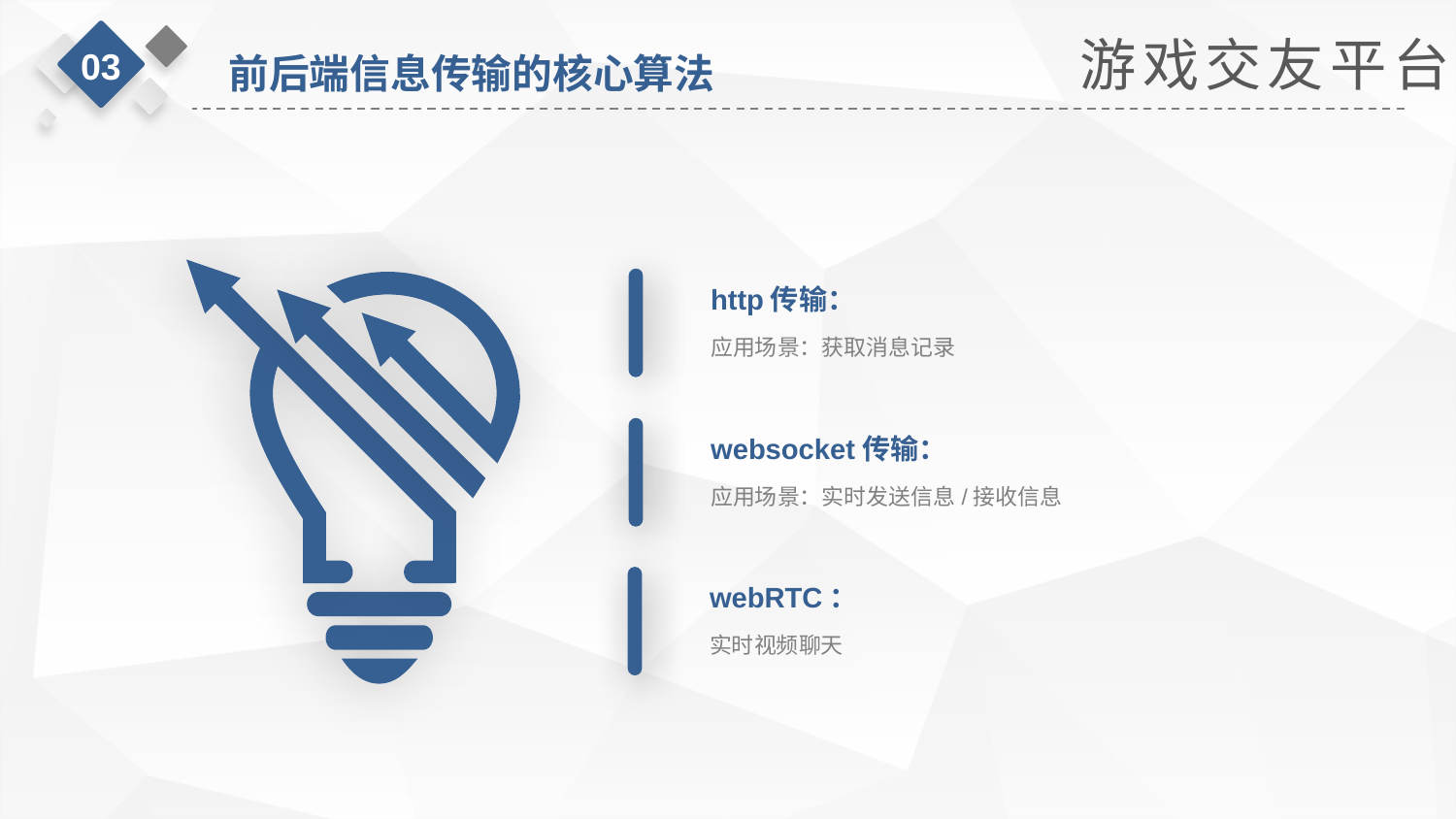

游戏交友平台

03

前后端信息传输的核心算法

http传输：
应用场景：获取消息记录

websocket传输：
应用场景：实时发送信息/接收信息

webRTC：
实时视频聊天